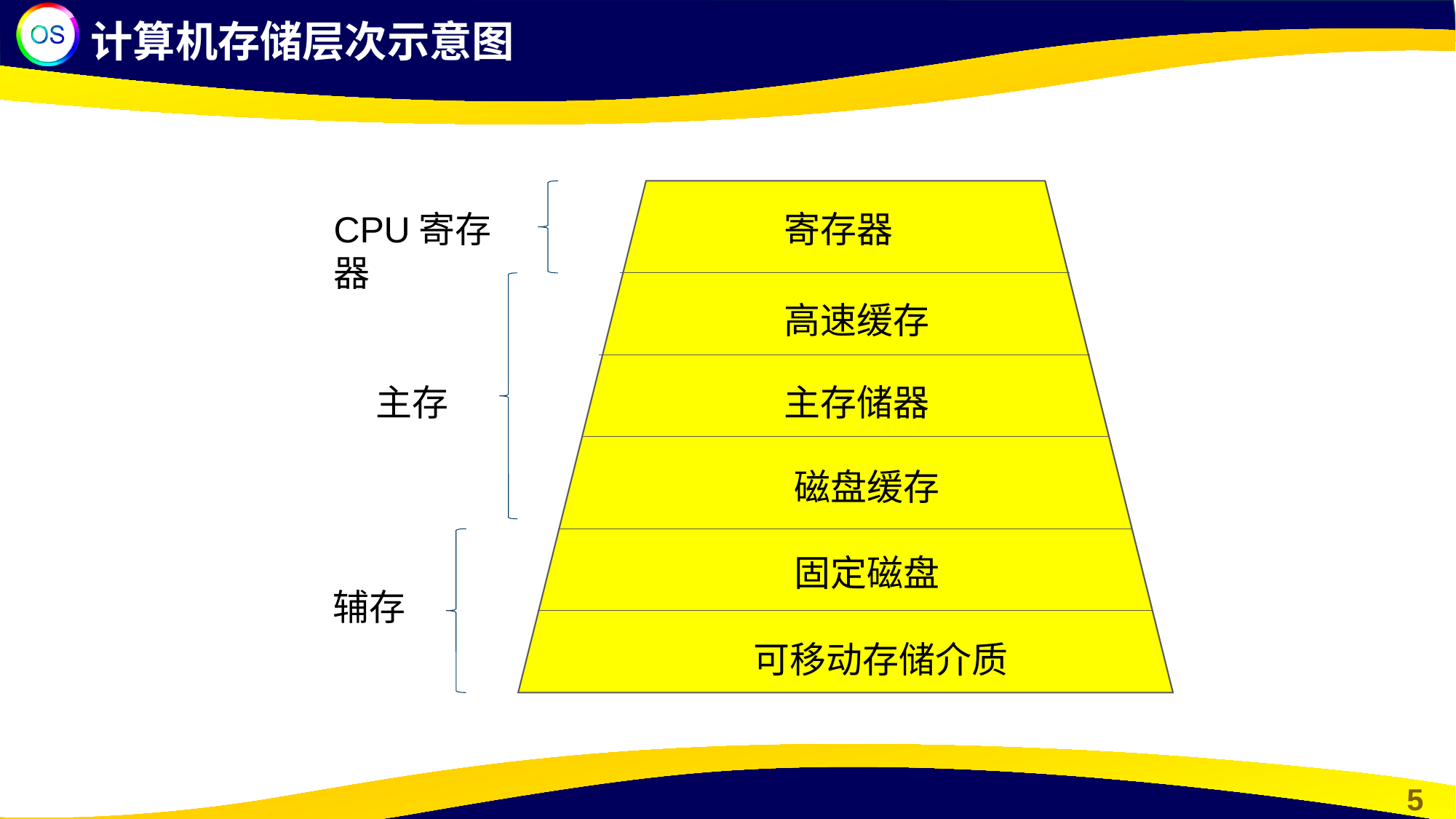

计算机存储层次示意图

CPU寄存器
寄存器

高速缓存
主存
主存储器
磁盘缓存

固定磁盘
辅存
可移动存储介质